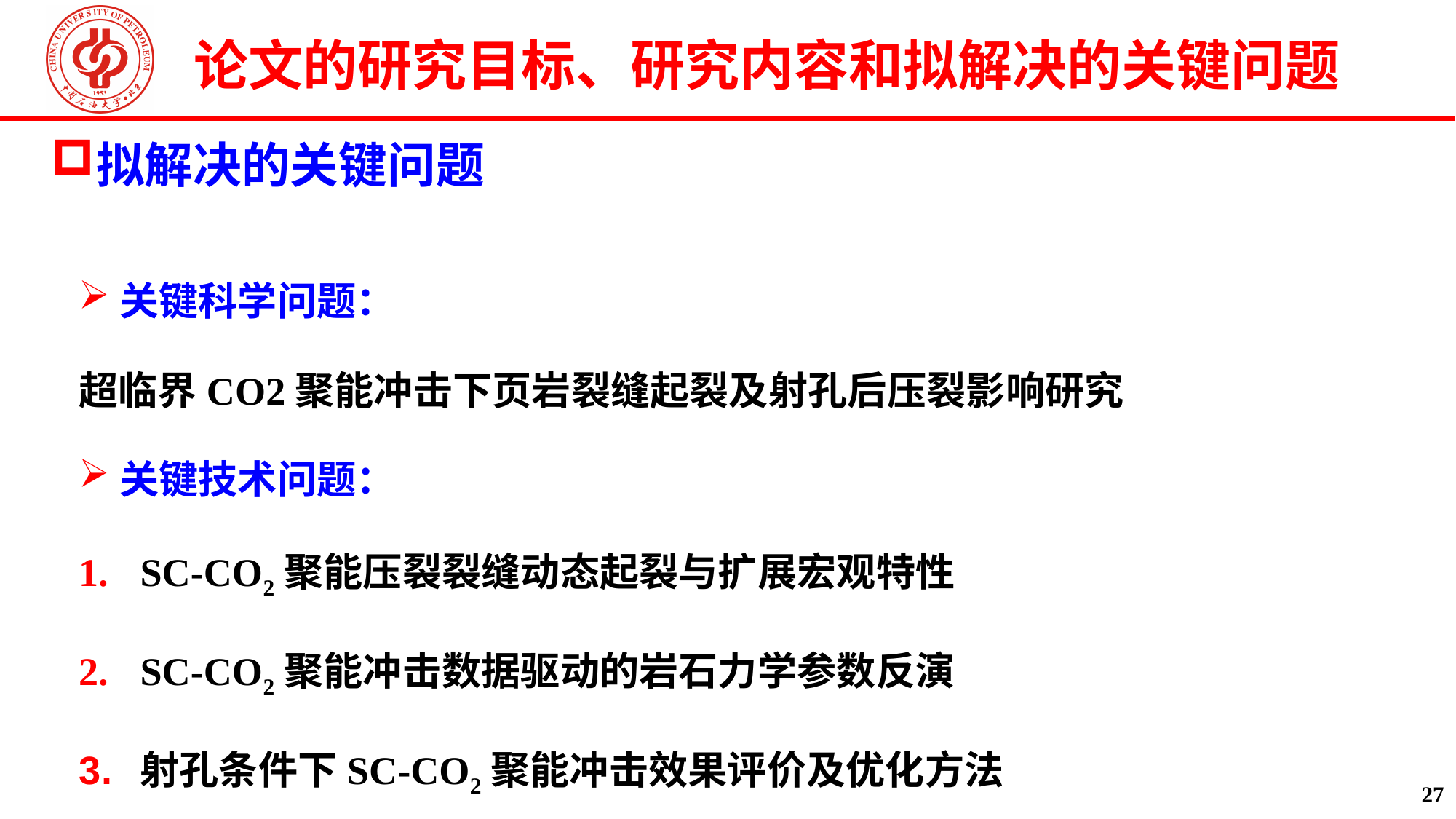

论文的研究目标、研究内容和拟解决的关键问题
汇报提纲
拟解决的关键问题
关键科学问题：
超临界CO2聚能冲击下页岩裂缝起裂及射孔后压裂影响研究
关键技术问题：
SC-CO2聚能压裂裂缝动态起裂与扩展宏观特性
SC-CO2聚能冲击数据驱动的岩石力学参数反演
射孔条件下SC-CO2聚能冲击效果评价及优化方法
27